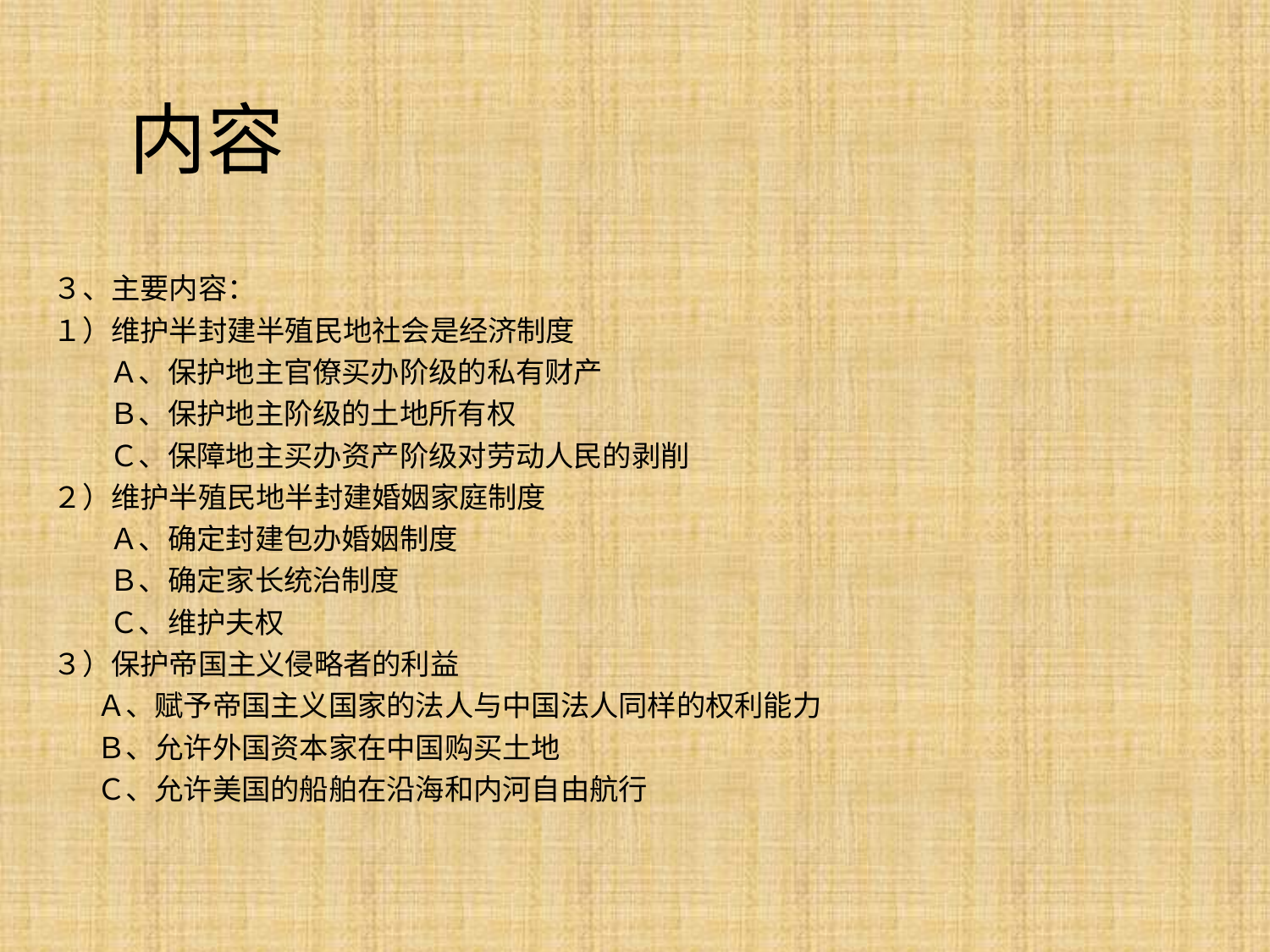

# 内容
３、主要内容：
１）维护半封建半殖民地社会是经济制度
        Ａ、保护地主官僚买办阶级的私有财产
        Ｂ、保护地主阶级的土地所有权
        Ｃ、保障地主买办资产阶级对劳动人民的剥削
２）维护半殖民地半封建婚姻家庭制度
        Ａ、确定封建包办婚姻制度
        Ｂ、确定家长统治制度
        Ｃ、维护夫权
３）保护帝国主义侵略者的利益
      Ａ、赋予帝国主义国家的法人与中国法人同样的权利能力
      Ｂ、允许外国资本家在中国购买土地
      Ｃ、允许美国的船舶在沿海和内河自由航行